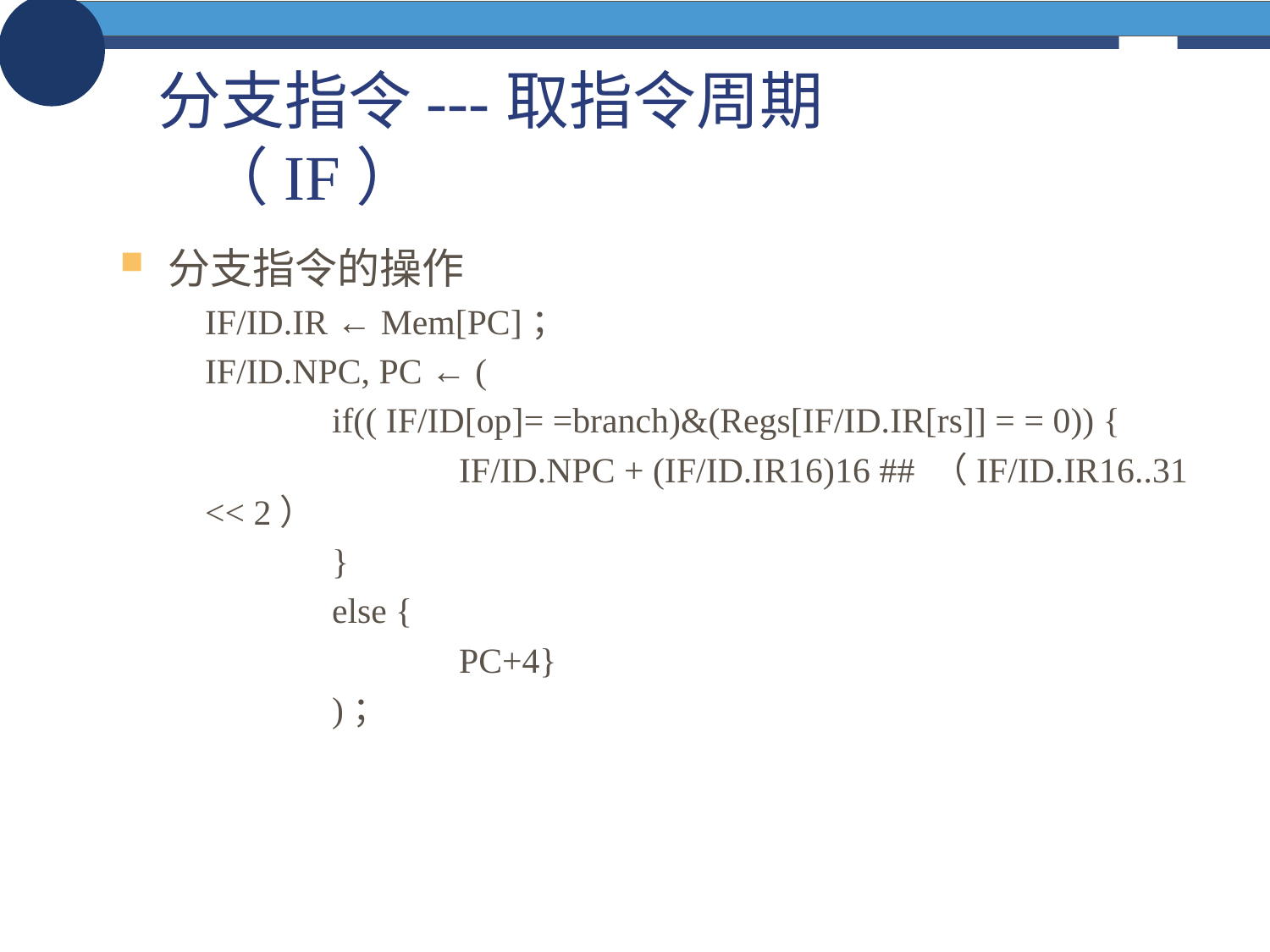

# 分支指令---取指令周期（IF）
分支指令的操作
IF/ID.IR ← Mem[PC]；
IF/ID.NPC, PC ← (
	if(( IF/ID[op]= =branch)&(Regs[IF/ID.IR[rs]] = = 0)) {
		IF/ID.NPC + (IF/ID.IR16)16 ## （IF/ID.IR16..31 << 2）
	}
	else {
		PC+4}
	)；